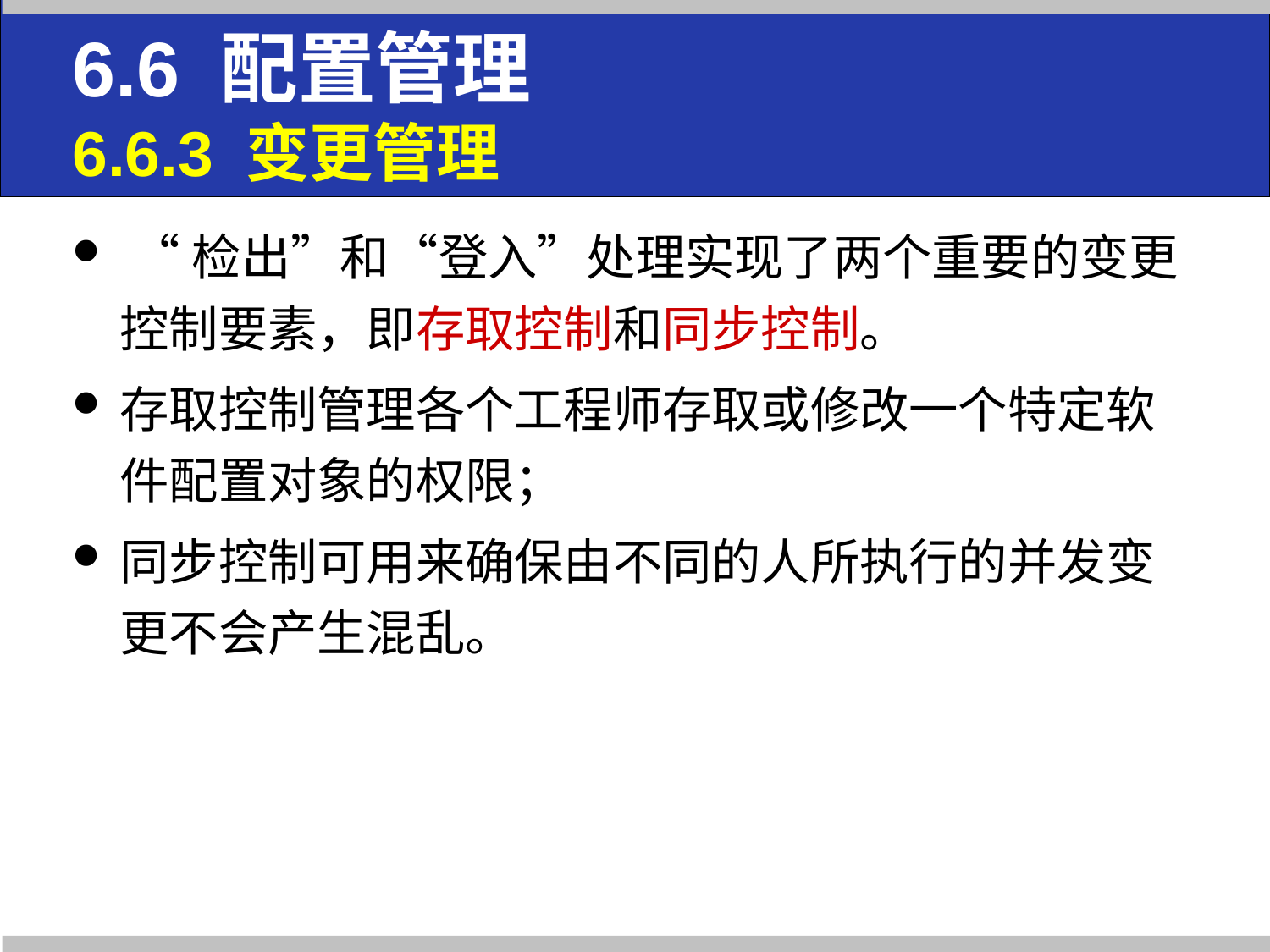

6.6 配置管理
6.6.3 变更管理
 “检出”和“登入”处理实现了两个重要的变更控制要素，即存取控制和同步控制。
存取控制管理各个工程师存取或修改一个特定软件配置对象的权限；
同步控制可用来确保由不同的人所执行的并发变更不会产生混乱。

831